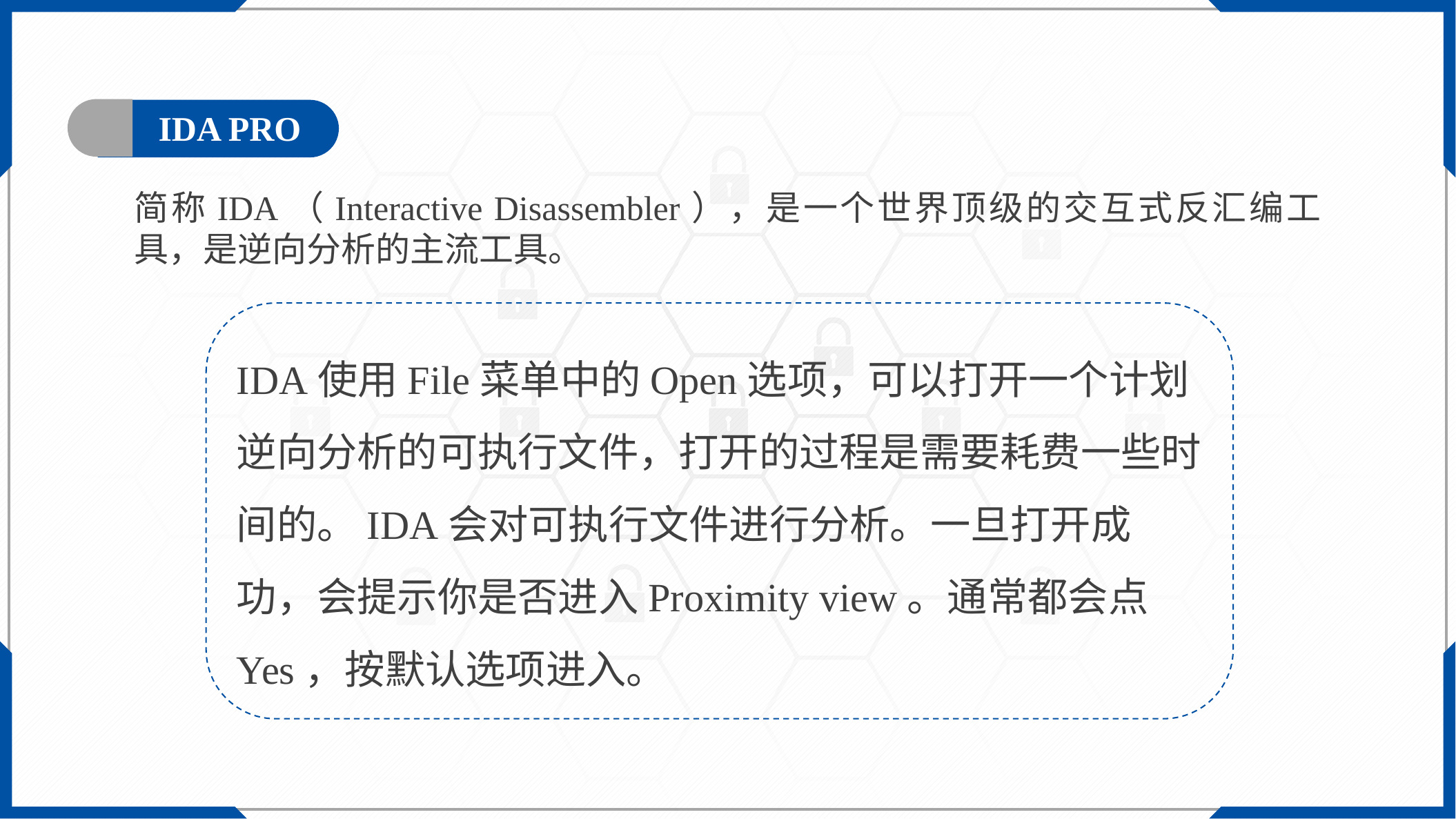

IDA PRO
简称IDA（Interactive Disassembler），是一个世界顶级的交互式反汇编工具，是逆向分析的主流工具。
IDA使用File菜单中的Open选项，可以打开一个计划逆向分析的可执行文件，打开的过程是需要耗费一些时间的。IDA会对可执行文件进行分析。一旦打开成功，会提示你是否进入Proximity view。通常都会点Yes，按默认选项进入。